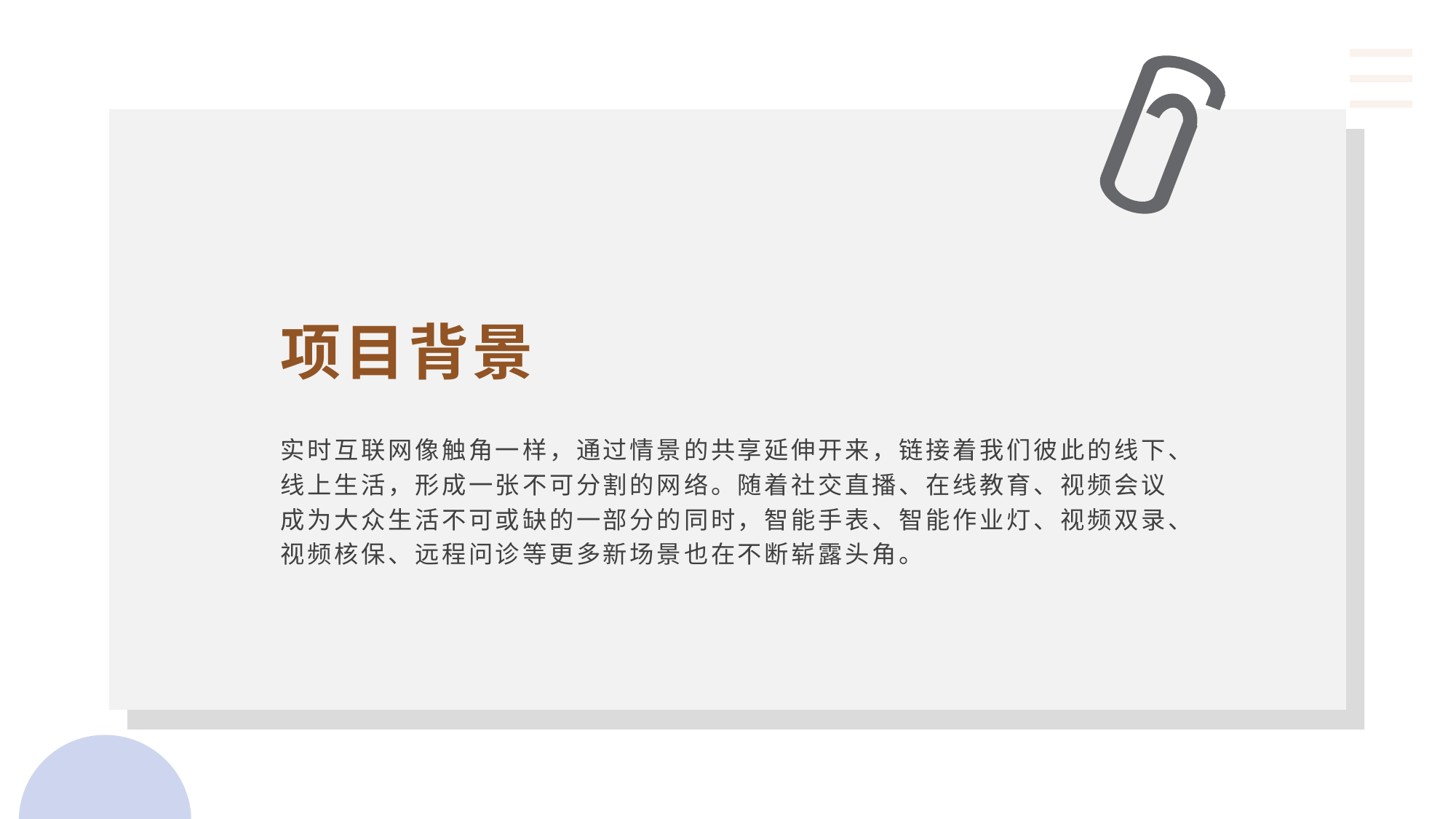

1
项目背景
实时互联网像触角一样，通过情景的共享延伸开来，链接着我们彼此的线下、线上生活，形成一张不可分割的网络。随着社交直播、在线教育、视频会议成为大众生活不可或缺的一部分的同时，智能手表、智能作业灯、视频双录、视频核保、远程问诊等更多新场景也在不断崭露头角。